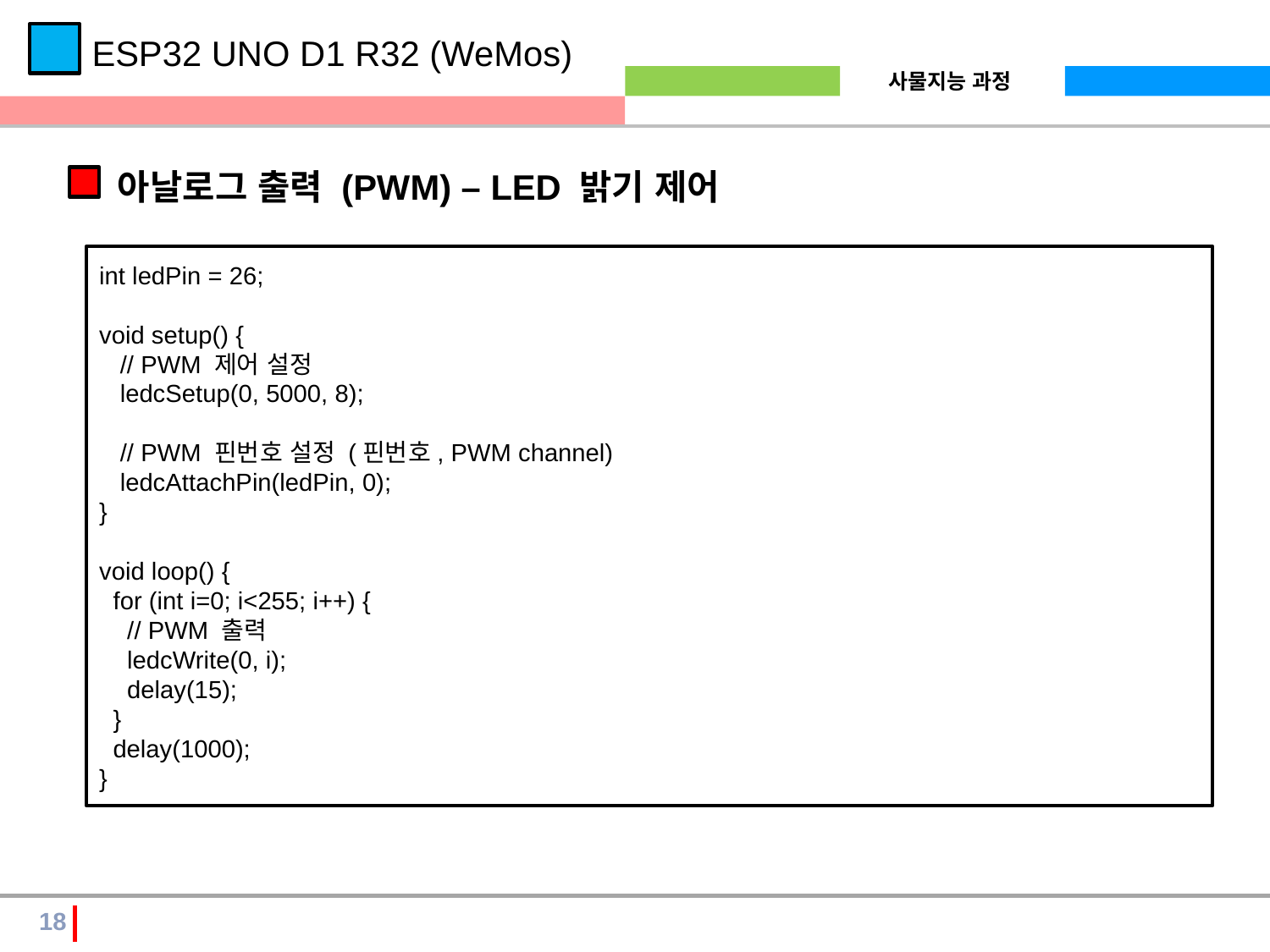

ESP32 UNO D1 R32 (WeMos)
아날로그 출력 (PWM) – LED 밝기 제어

int ledPin = 26;

void setup() {
   // PWM 제어 설정
   ledcSetup(0, 5000, 8);

   // PWM 핀번호 설정 (핀번호, PWM channel)
   ledcAttachPin(ledPin, 0);
}

void loop() {
  for (int i=0; i<255; i++) {
    // PWM 출력
    ledcWrite(0, i);
    delay(15);
  }
  delay(1000);
}
18